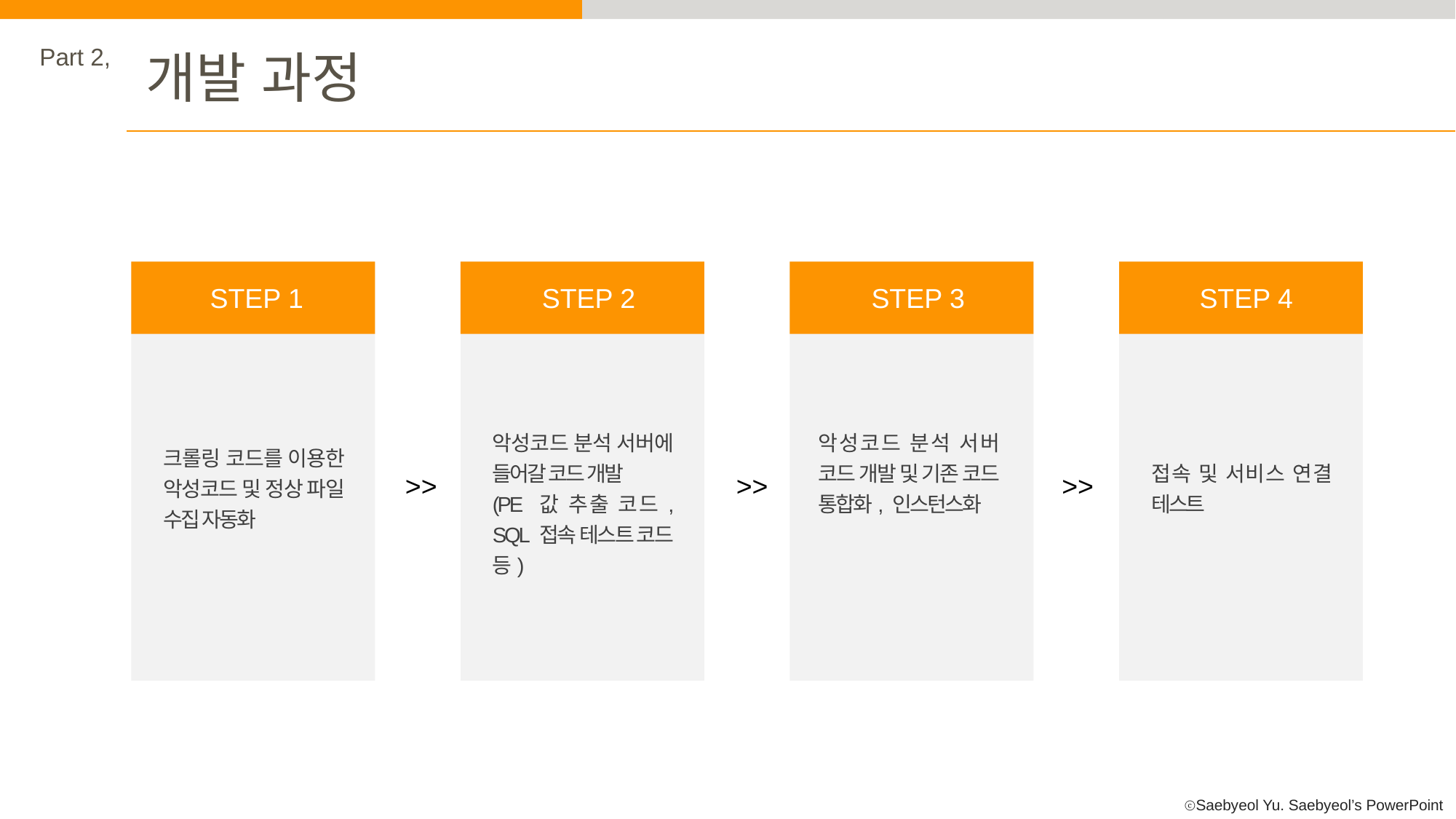

Part 2,
개발 과정

STEP 1
STEP 2
STEP 3
STEP 4
악성코드 분석 서버 코드 개발 및 기존 코드 통합화, 인스턴스화
악성코드 분석 서버에 들어갈 코드 개발
(PE 값 추출 코드, SQL 접속 테스트 코드 등)
크롤링 코드를 이용한 악성코드 및 정상 파일 수집 자동화
접속 및 서비스 연결 테스트
>>
>>
>>